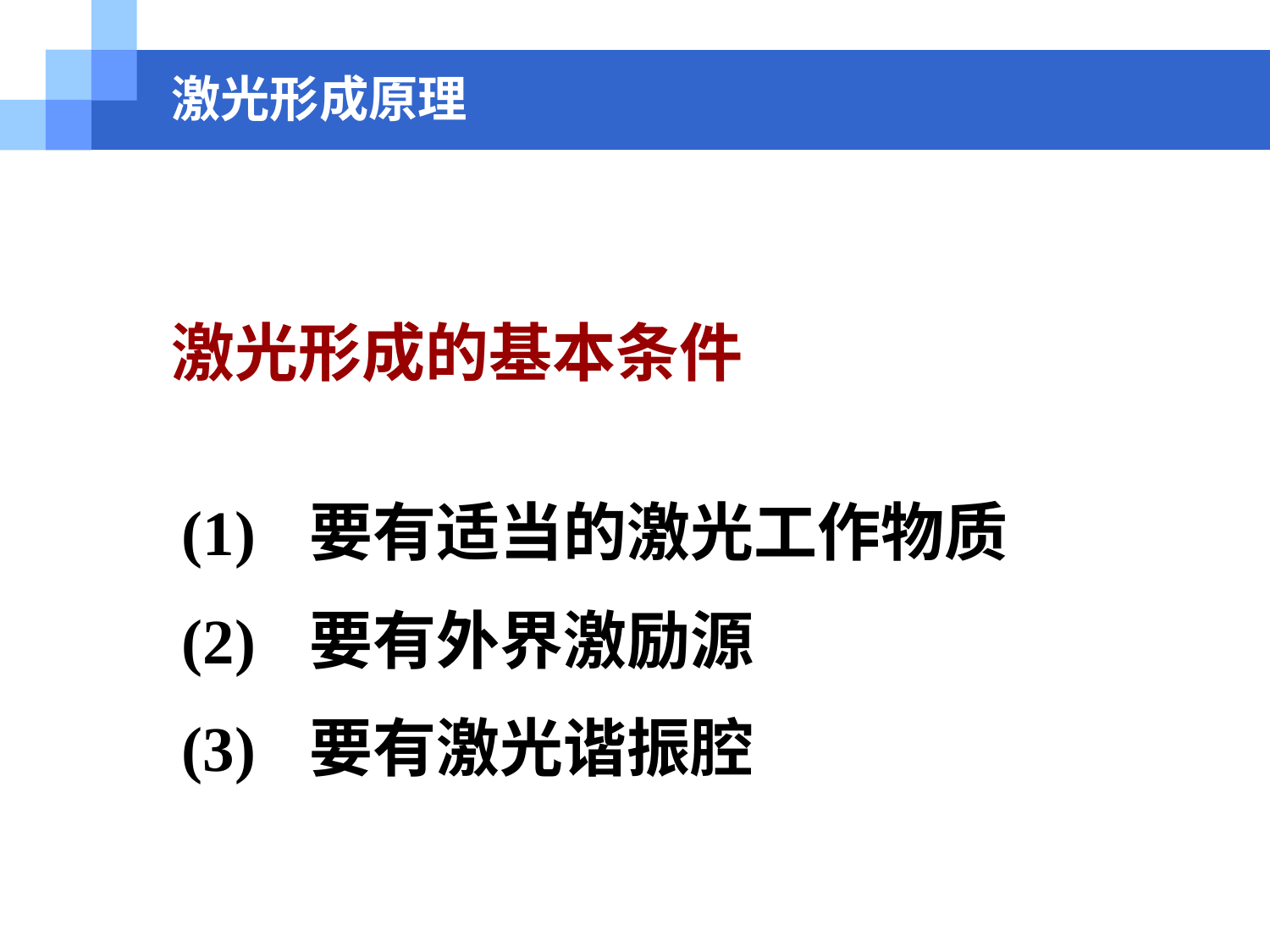

激光形成原理
激光形成的基本条件
(1) 要有适当的激光工作物质
(2) 要有外界激励源
(3) 要有激光谐振腔